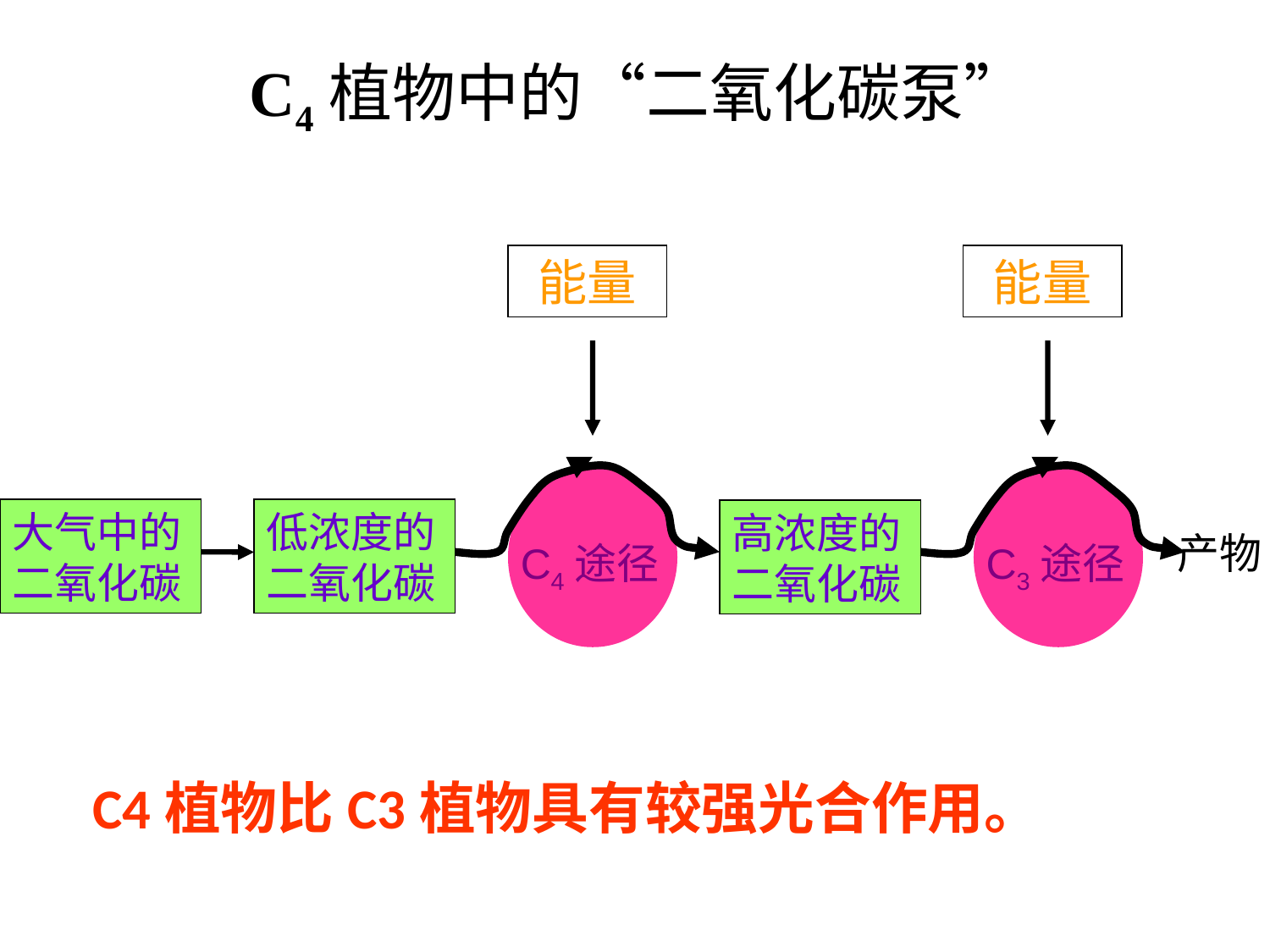

C4植物中的“二氧化碳泵”
能量
能量

C4途径

C3途径
大气中的二氧化碳
低浓度的
二氧化碳
高浓度的二氧化碳
产物

C4植物比C3植物具有较强光合作用。